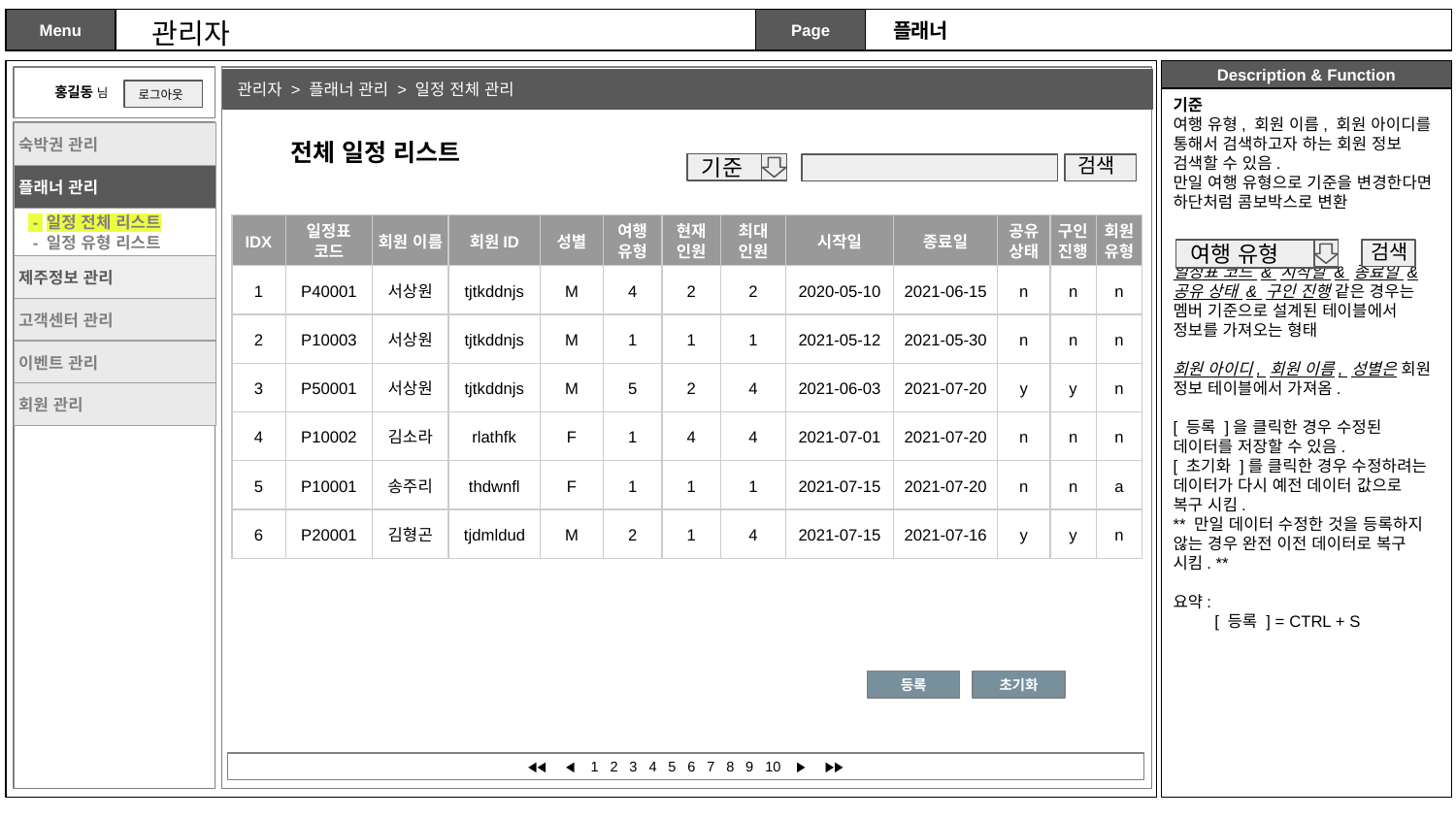

관리자
플래너
      홍길동 님

관리자 > 플래너 관리 > 일정 전체 관리
로그아웃
기준
여행 유형, 회원 이름, 회원 아이디를 통해서 검색하고자 하는 회원 정보 검색할 수 있음.
만일 여행 유형으로 기준을 변경한다면
하단처럼 콤보박스로 변환

일정표 코드 & 시작일 & 종료일 & 공유 상태 & 구인 진행 같은 경우는 멤버 기준으로 설계된 테이블에서 정보를 가져오는 형태

회원 아이디, 회원 이름, 성별은 회원 정보 테이블에서 가져옴.

[ 등록 ]을 클릭한 경우 수정된 데이터를 저장할 수 있음.
[ 초기화 ]를 클릭한 경우 수정하려는 데이터가 다시 예전 데이터 값으로 복구 시킴.
** 만일 데이터 수정한 것을 등록하지 않는 경우 완전 이전 데이터로 복구 시킴. **

요약:
         [ 등록 ] = CTRL + S

전체 일정 리스트

| 숙박권 관리 |
| --- |
| 플래너 관리 |
| - 일정 전체 리스트 - 일정 유형 리스트 |
| 제주정보 관리 |
| 고객센터 관리 |
| 이벤트 관리 |
| 회원 관리 |
검색
기준

| IDX | 일정표 코드 | 회원 이름 | 회원ID | 성별 | 여행 유형 | 현재 인원 | 최대 인원 | 시작일 | 종료일 | 공유상태 | 구인진행 | 회원 유형 |
| --- | --- | --- | --- | --- | --- | --- | --- | --- | --- | --- | --- | --- |
| 1 | P40001 | 서상원 | tjtkddnjs | M | 4 | 2 | 2 | 2020-05-10 | 2021-06-15 | n | n | n |
| 2 | P10003 | 서상원 | tjtkddnjs | M | 1 | 1 | 1 | 2021-05-12 | 2021-05-30 | n | n | n |
| 3 | P50001 | 서상원 | tjtkddnjs | M | 5 | 2 | 4 | 2021-06-03 | 2021-07-20 | y | y | n |
| 4 | P10002 | 김소라 | rlathfk | F | 1 | 4 | 4 | 2021-07-01 | 2021-07-20 | n | n | n |
| 5 | P10001 | 송주리 | thdwnfl | F | 1 | 1 | 1 | 2021-07-15 | 2021-07-20 | n | n | a |
| 6 | P20001 | 김형곤 | tjdmldud | M | 2 | 1 | 4 | 2021-07-15 | 2021-07-16 | y | y | n |
검색
여행 유형

등록
초기화
◀◀     ◀    1   2   3   4   5   6   7   8   9   10    ▶     ▶▶